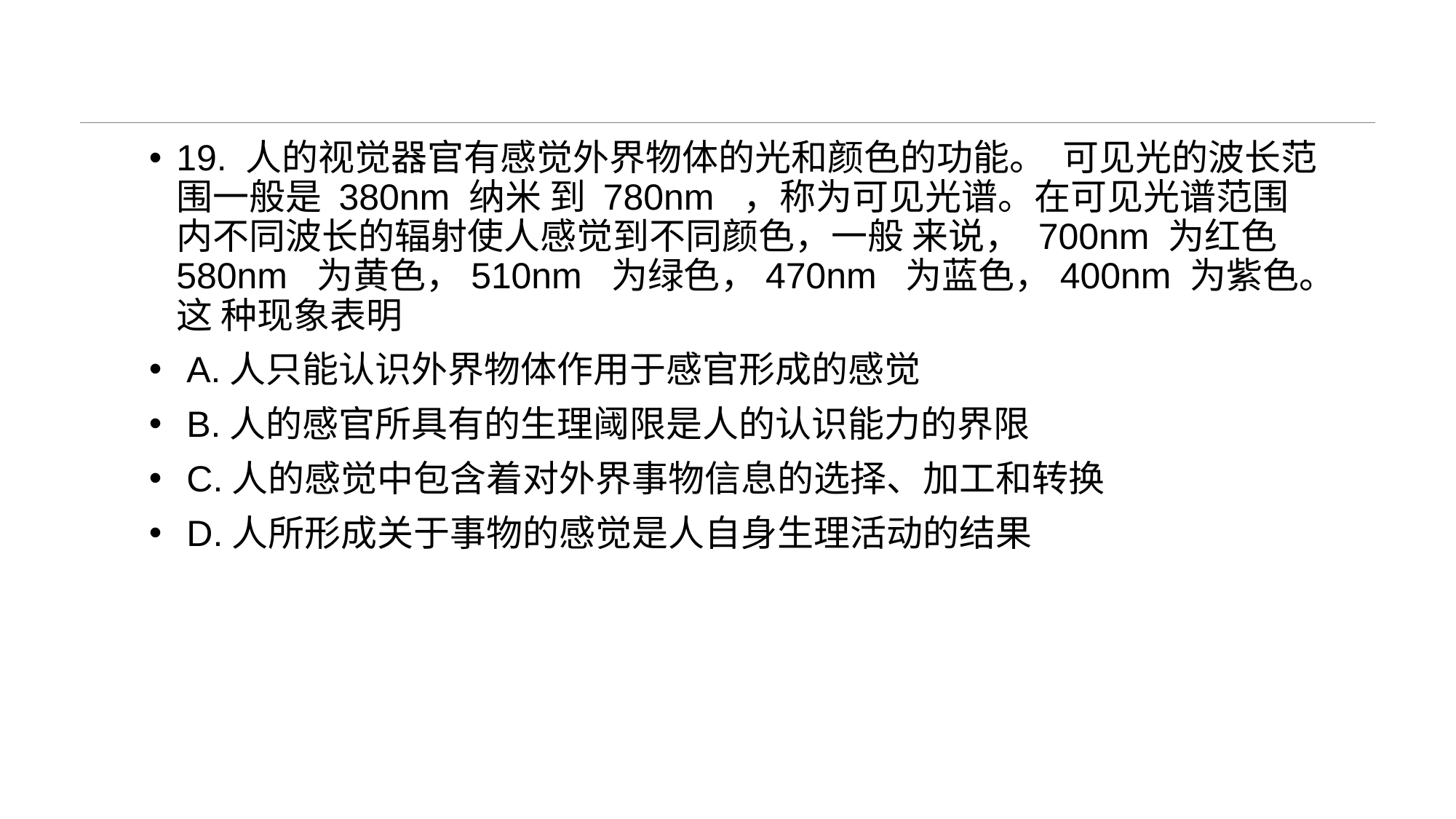

#
19. 人的视觉器官有感觉外界物体的光和颜色的功能。  可见光的波长范围一般是 380nm 纳米 到 780nm  ，称为可见光谱。在可见光谱范围内不同波长的辐射使人感觉到不同颜色，一般 来说， 700nm 为红色580nm  为黄色，510nm  为绿色，470nm  为蓝色，400nm 为紫色。这 种现象表明
 A.人只能认识外界物体作用于感官形成的感觉
 B.人的感官所具有的生理阈限是人的认识能力的界限
 C.人的感觉中包含着对外界事物信息的选择、加工和转换
 D.人所形成关于事物的感觉是人自身生理活动的结果